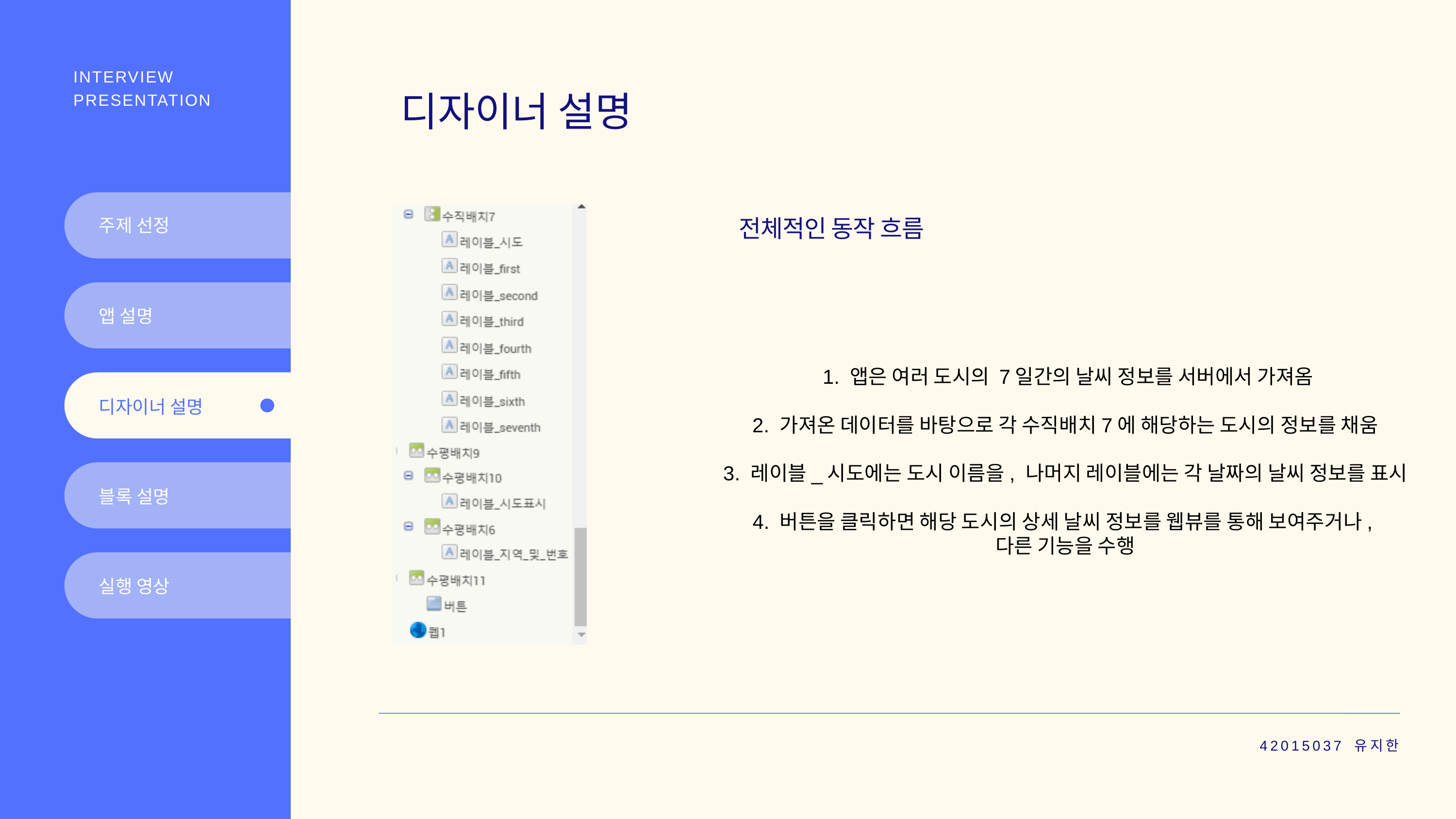

INTERVIEW PRESENTATION
디자이너 설명

전체적인 동작 흐름
주제 선정

앱 설명
 1. 앱은 여러 도시의 7일간의 날씨 정보를 서버에서 가져옴

2. 가져온 데이터를 바탕으로 각 수직배치7에 해당하는 도시의 정보를 채움

3. 레이블_시도에는 도시 이름을, 나머지 레이블에는 각 날짜의 날씨 정보를 표시

4. 버튼을 클릭하면 해당 도시의 상세 날씨 정보를 웹뷰를 통해 보여주거나,
다른 기능을 수행

디자이너 설명

블록 설명

실행 영상

42015037 유지한